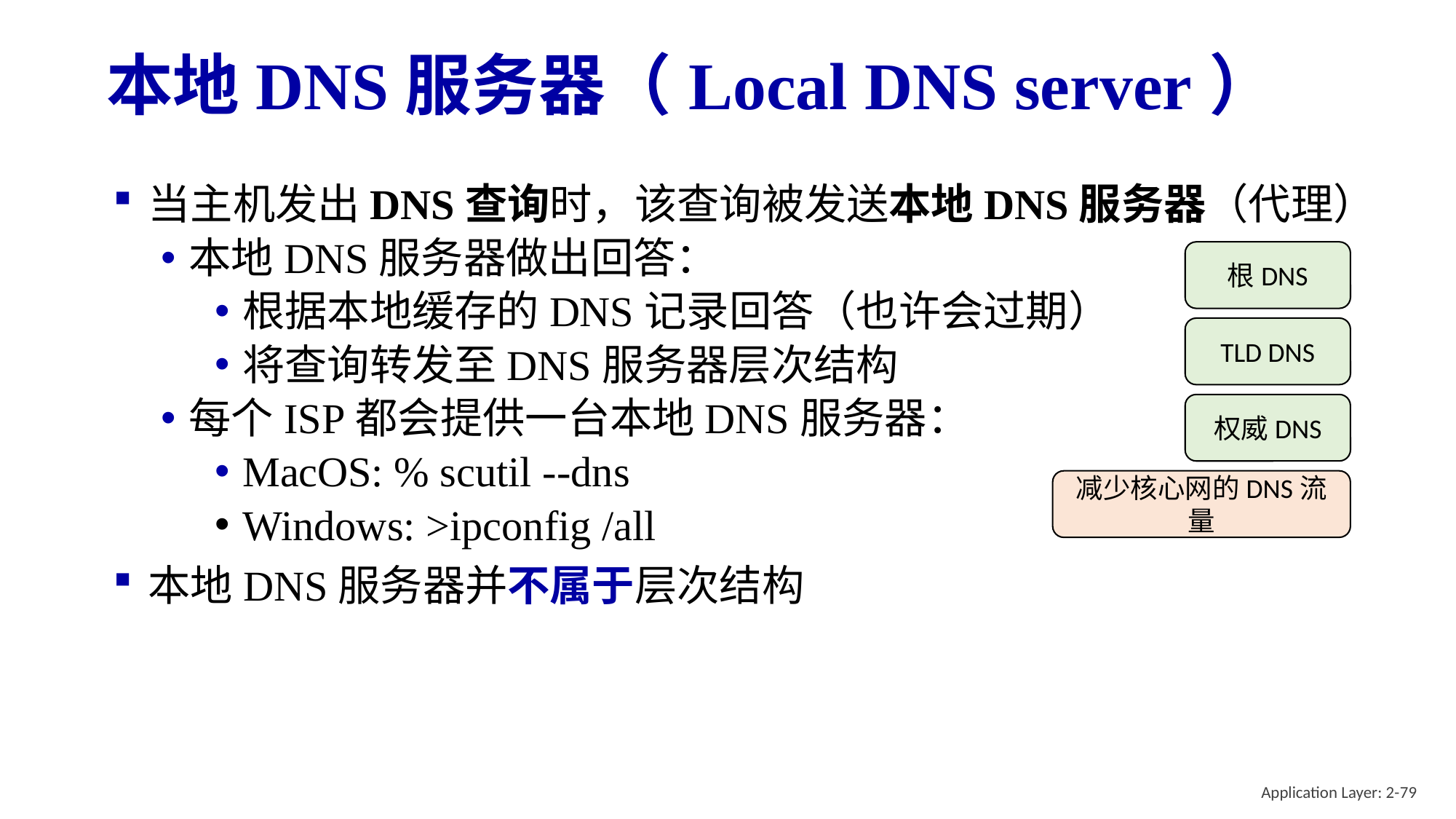

# 本地DNS服务器（Local DNS server）
当主机发出DNS查询时，该查询被发送本地DNS服务器（代理）
本地DNS服务器做出回答：
根据本地缓存的DNS记录回答（也许会过期）
将查询转发至DNS服务器层次结构
每个ISP都会提供一台本地DNS服务器：
MacOS: % scutil --dns
Windows: >ipconfig /all
本地DNS服务器并不属于层次结构
根DNS
TLD DNS
权威DNS
减少核心网的DNS流量
Application Layer: 2-79